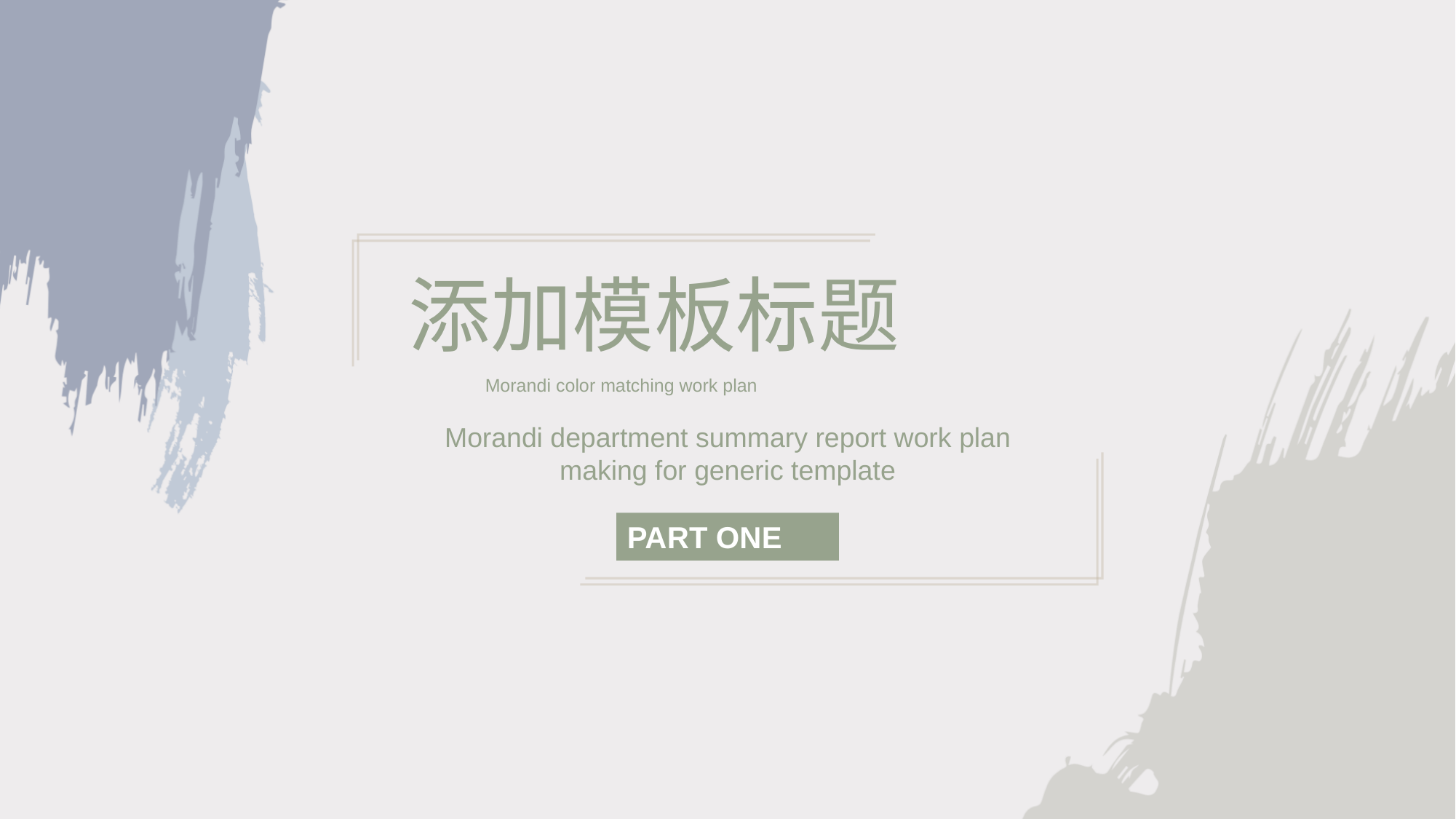

添加模板标题
Morandi color matching work plan
Morandi department summary report work plan making for generic template

PART ONE